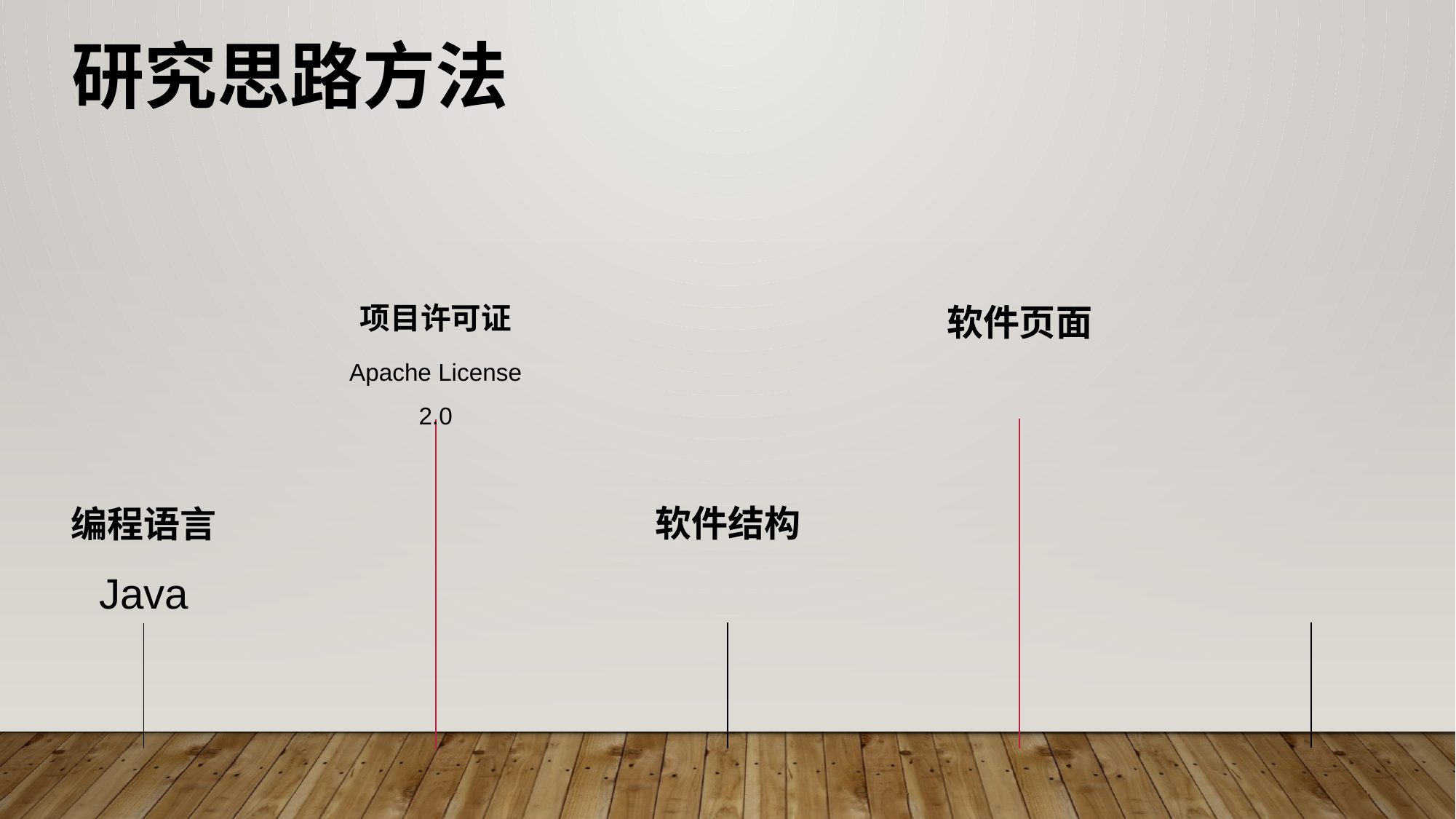

研究思路方法
项目许可证
Apache License 2.0
软件页面

软件结构

编程语言
Java